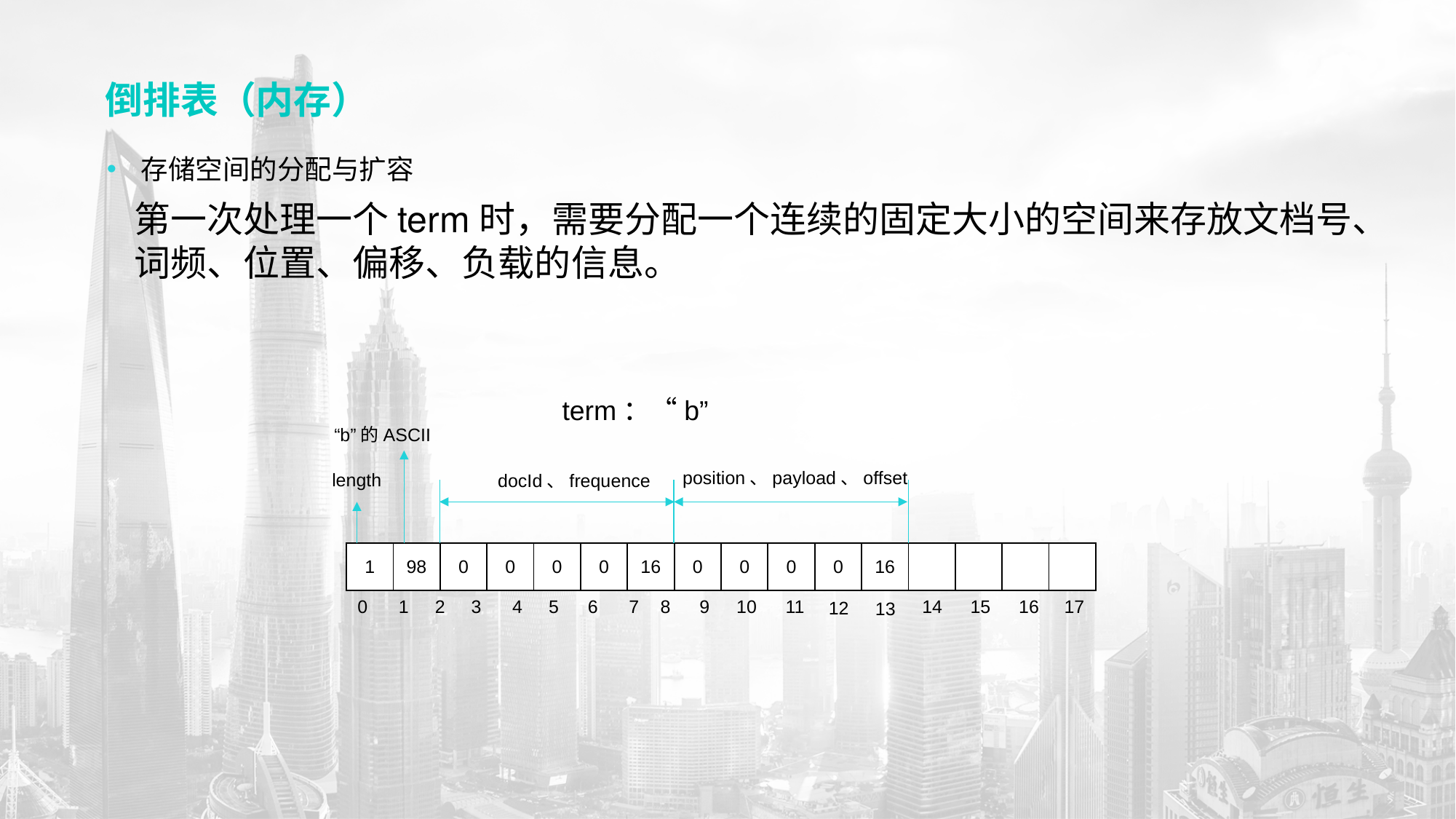

# 倒排表（内存）
存储空间的分配与扩容

第一次处理一个term时，需要分配一个连续的固定大小的空间来存放文档号、
词频、位置、偏移、负载的信息。
term：“b”
“b”的ASCII
position、payload、offset
length
docId、frequence
| 1 | 98 | 0 | 0 | 0 | 0 | 16 | 0 | 0 | 0 | 0 | 16 |  |  |  |  |
| --- | --- | --- | --- | --- | --- | --- | --- | --- | --- | --- | --- | --- | --- | --- | --- |
16
17
10
14
15
11
8
9
5
6
2
3
7
0
4
1
12
13